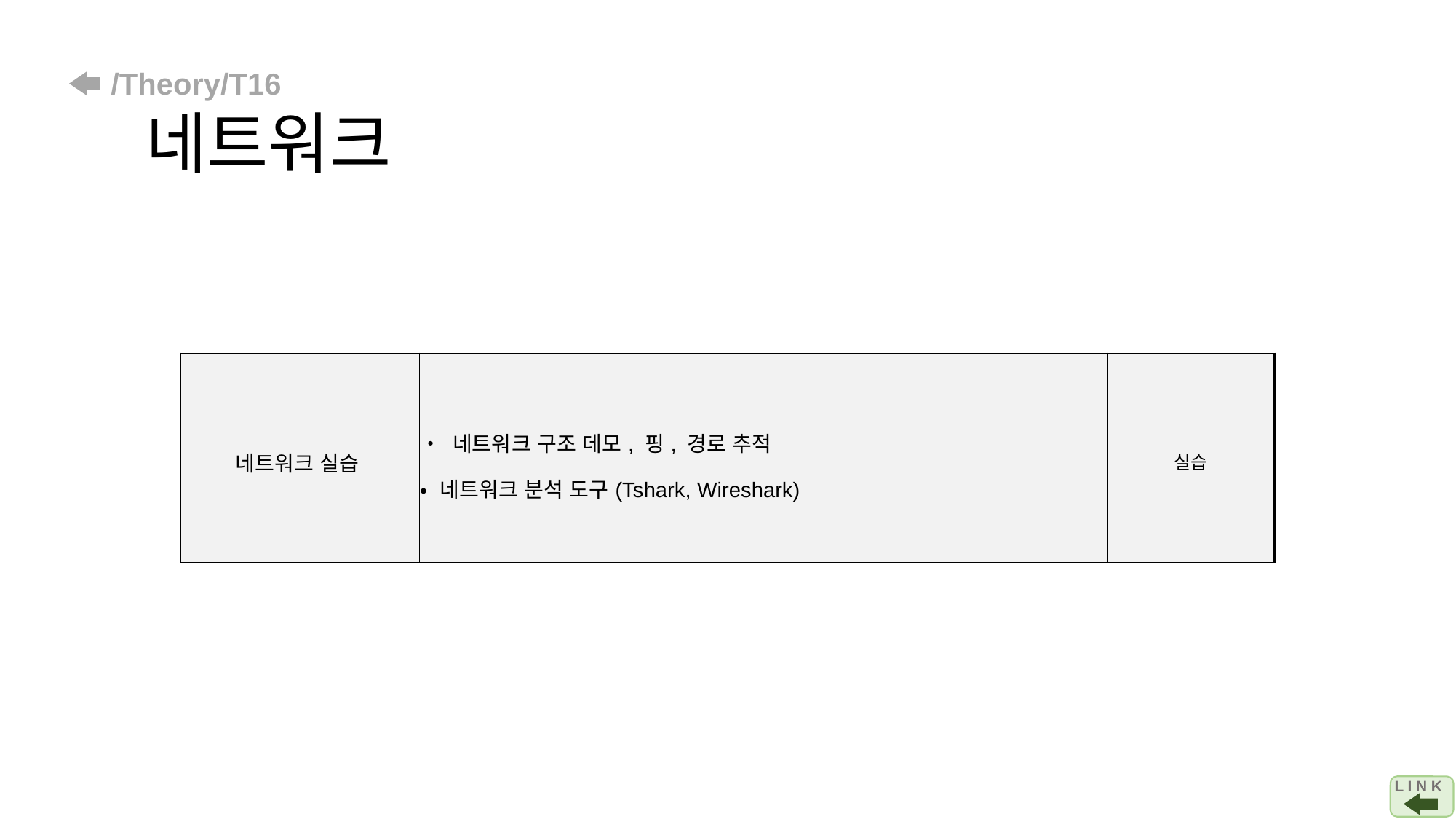

# /Theory/T16 네트워크

| 네트워크 실습 | • 네트워크 구조 데모, 핑, 경로 추적 • 네트워크 분석 도구(Tshark, Wireshark) | 실습 |
| --- | --- | --- |
L I N K